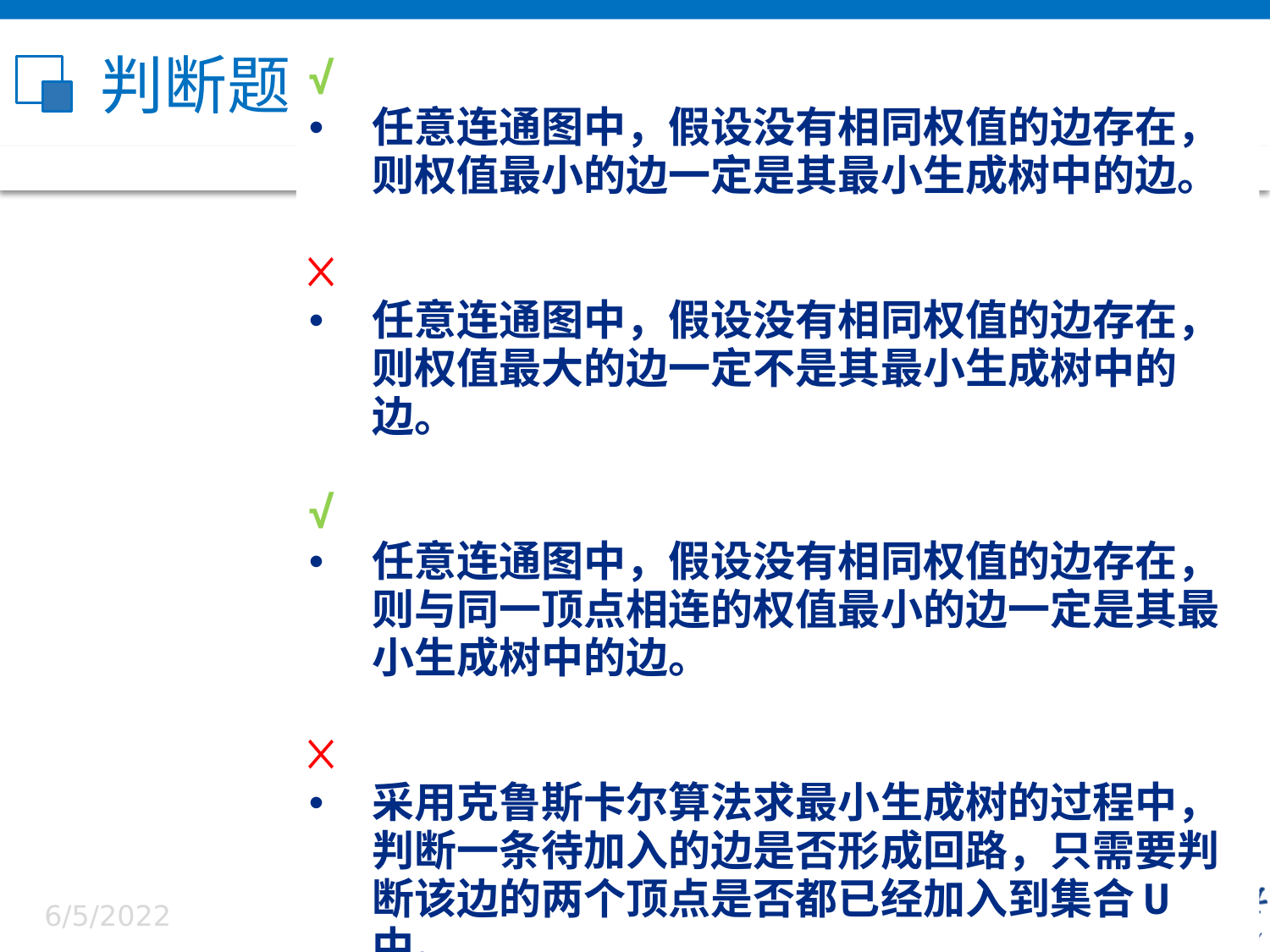

# 判断题
√
任意连通图中，假设没有相同权值的边存在，则权值最小的边一定是其最小生成树中的边。

╳
任意连通图中，假设没有相同权值的边存在，则权值最大的边一定不是其最小生成树中的边。

√
任意连通图中，假设没有相同权值的边存在，则与同一顶点相连的权值最小的边一定是其最小生成树中的边。

╳
采用克鲁斯卡尔算法求最小生成树的过程中，判断一条待加入的边是否形成回路，只需要判断该边的两个顶点是否都已经加入到集合U中。
6/5/2022
65